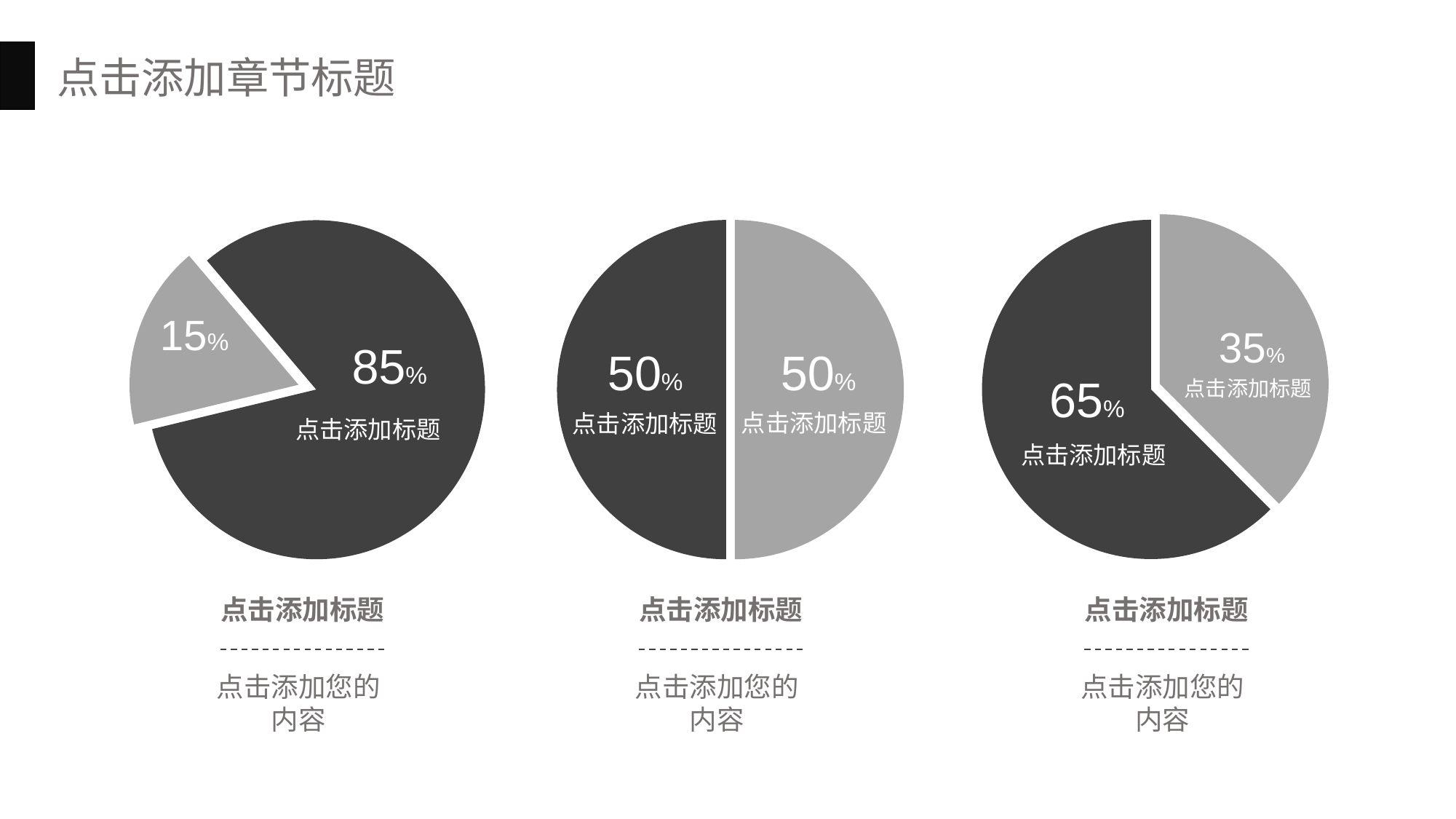

点击添加章节标题

15%
85%
点击添加标题

35%
65%
点击添加标题
点击添加标题

50%
50%
点击添加标题
点击添加标题
点击添加标题
点击添加您的内容
点击添加标题
点击添加您的内容
点击添加标题
点击添加您的内容